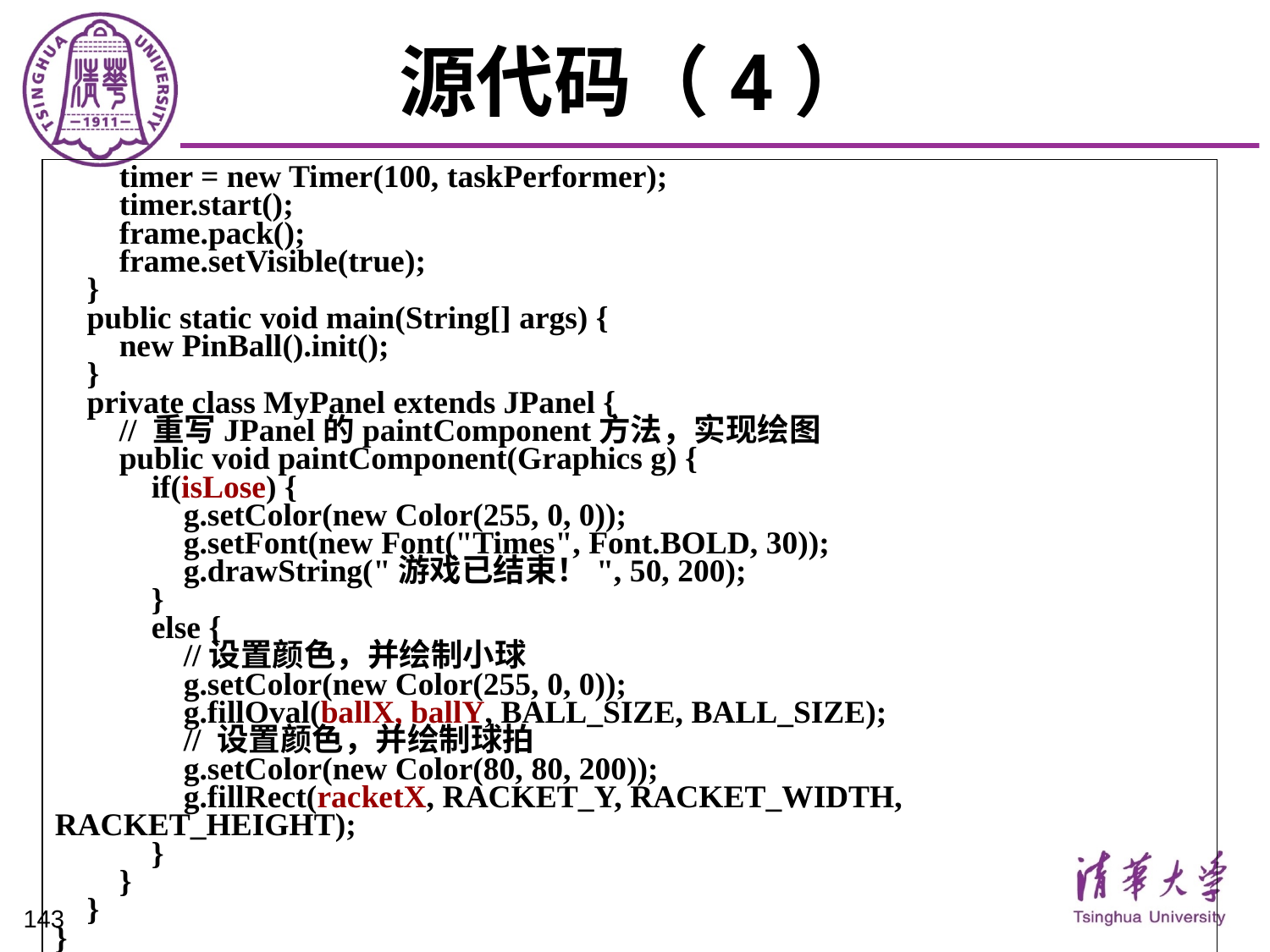

# 源代码（4）
        timer = new Timer(100, taskPerformer);
        timer.start();
        frame.pack();
        frame.setVisible(true);
    }
    public static void main(String[] args) {
        new PinBall().init();
    }
    private class MyPanel extends JPanel {
        // 重写JPanel的paintComponent方法，实现绘图
        public void paintComponent(Graphics g) {
            if(isLose) {
                g.setColor(new Color(255, 0, 0));
                g.setFont(new Font("Times", Font.BOLD, 30));
                g.drawString("游戏已结束！", 50, 200);
            }
            else {
                //设置颜色，并绘制小球
                g.setColor(new Color(255, 0, 0));
                g.fillOval(ballX, ballY, BALL_SIZE, BALL_SIZE);
                // 设置颜色，并绘制球拍
                g.setColor(new Color(80, 80, 200));
                g.fillRect(racketX, RACKET_Y, RACKET_WIDTH, RACKET_HEIGHT);
            }
        }
    }
}
143